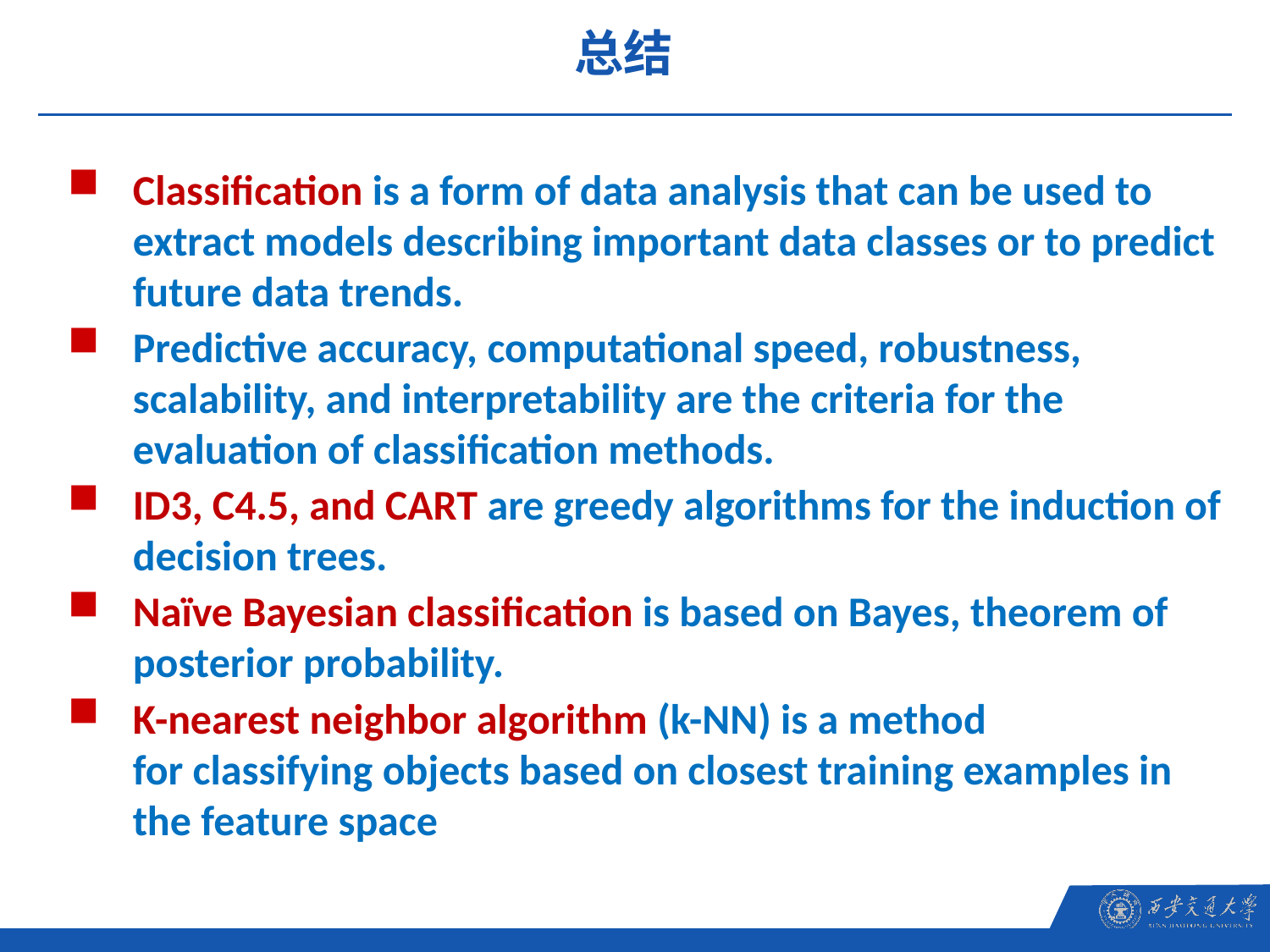

总结
Classiﬁcation is a form of data analysis that can be used to extract models describing important data classes or to predict future data trends.
Predictive accuracy, computational speed, robustness, scalability, and interpretability are the criteria for the evaluation of classiﬁcation methods.
ID3, C4.5, and CART are greedy algorithms for the induction of decision trees.
Naïve Bayesian classiﬁcation is based on Bayes, theorem of posterior probability.
K-nearest neighbor algorithm (k-NN) is a method for classifying objects based on closest training examples in the feature space